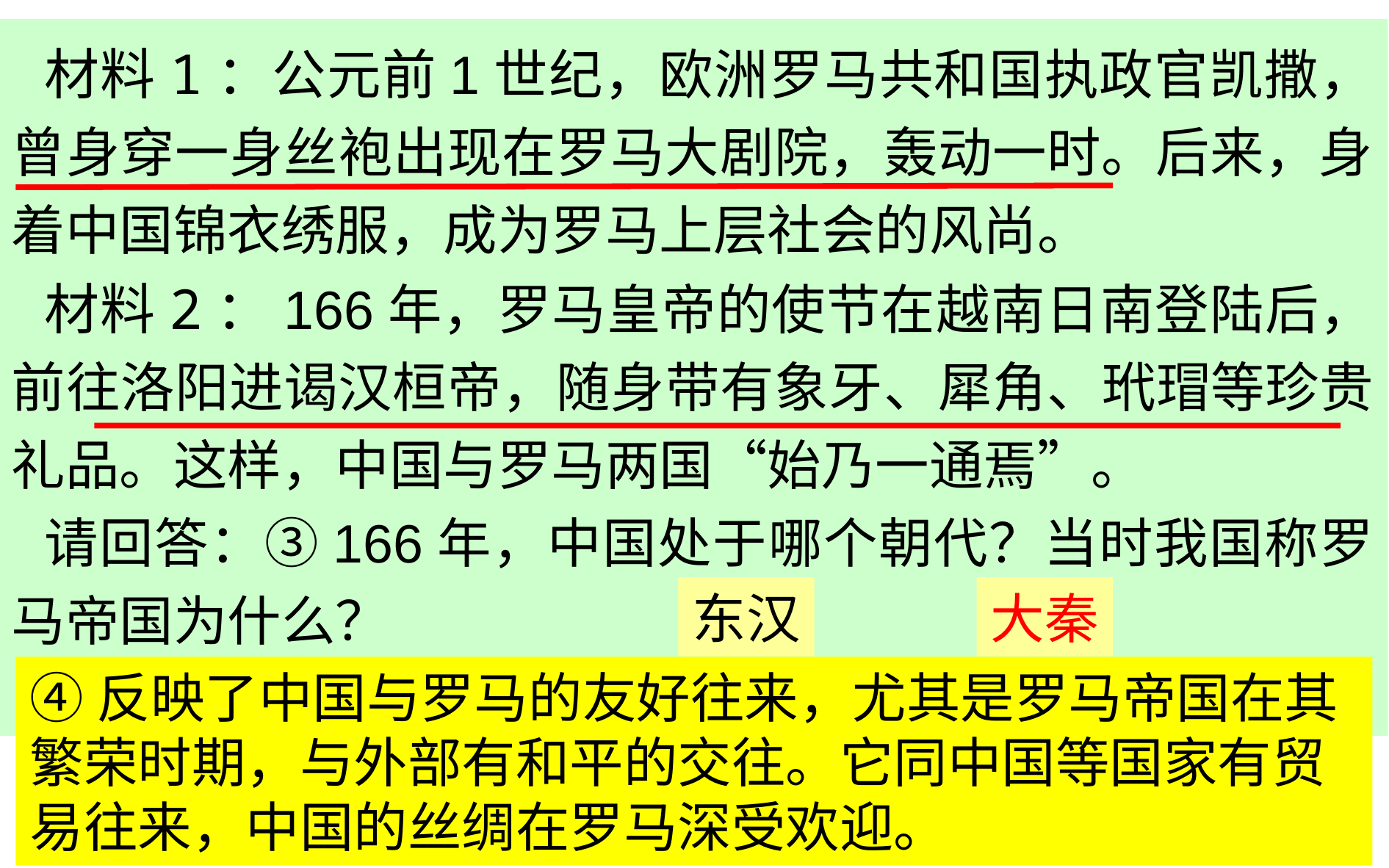

材料1：公元前1世纪，欧洲罗马共和国执政官凯撒，曾身穿一身丝袍出现在罗马大剧院，轰动一时。后来，身着中国锦衣绣服，成为罗马上层社会的风尚。
材料2：166年，罗马皇帝的使节在越南日南登陆后，前往洛阳进谒汉桓帝，随身带有象牙、犀角、玳瑁等珍贵礼品。这样，中国与罗马两国“始乃一通焉”。
请回答：③166年，中国处于哪个朝代？当时我国称罗马帝国为什么？
④这两段材料反映了什么问题？

大秦
东汉
④反映了中国与罗马的友好往来，尤其是罗马帝国在其繁荣时期，与外部有和平的交往。它同中国等国家有贸易往来，中国的丝绸在罗马深受欢迎。